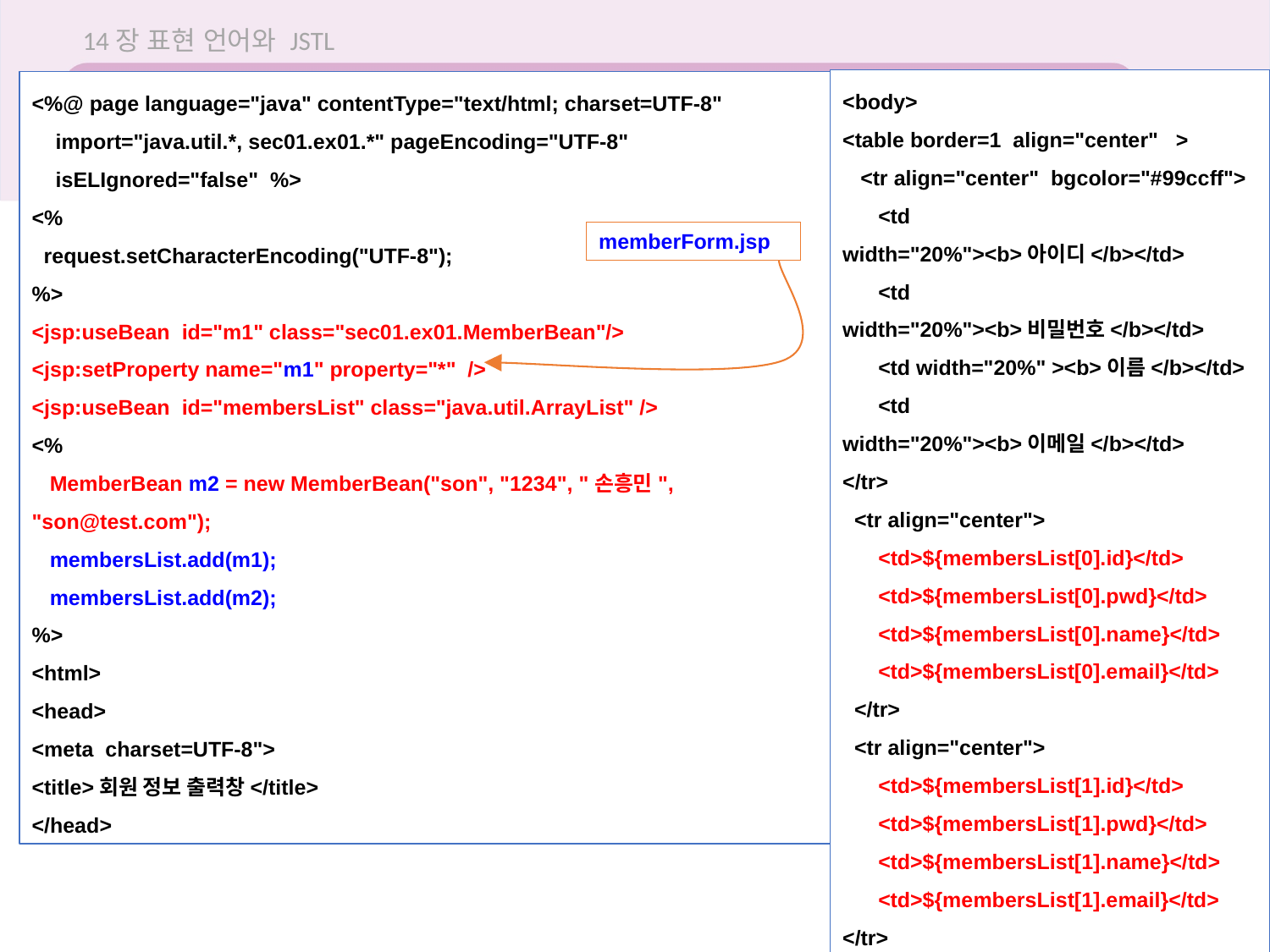

14장 표현 언어와 JSTL
<body>
<table border=1  align="center"   >
   <tr align="center"  bgcolor="#99ccff">
      <td width="20%"><b>아이디</b></td>
      <td width="20%"><b>비밀번호</b></td>
      <td width="20%" ><b>이름</b></td>
      <td width="20%"><b>이메일</b></td>
</tr>
  <tr align="center">
      <td>${membersList[0].id}</td>
      <td>${membersList[0].pwd}</td>
      <td>${membersList[0].name}</td>
      <td>${membersList[0].email}</td>
  </tr>
  <tr align="center">
      <td>${membersList[1].id}</td>
      <td>${membersList[1].pwd}</td>
      <td>${membersList[1].name}</td>
      <td>${membersList[1].email}</td>
</tr>
</table></body></html>
<%@ page language="java" contentType="text/html; charset=UTF-8"
    import="java.util.*, sec01.ex01.*" pageEncoding="UTF-8"
    isELIgnored="false"  %>
<%
  request.setCharacterEncoding("UTF-8");
%>
<jsp:useBean  id="m1" class="sec01.ex01.MemberBean"/>
<jsp:setProperty name="m1" property="*"  />
<jsp:useBean  id="membersList" class="java.util.ArrayList" />
<%
   MemberBean m2 = new MemberBean("son", "1234", "손흥민", "son@test.com");
   membersList.add(m1);
   membersList.add(m2);
%>
<html>
<head>
<meta  charset=UTF-8">
<title>회원 정보 출력창</title>
</head>
14.2 표현 언어 내장 객체(내장 변수)
memberForm.jsp